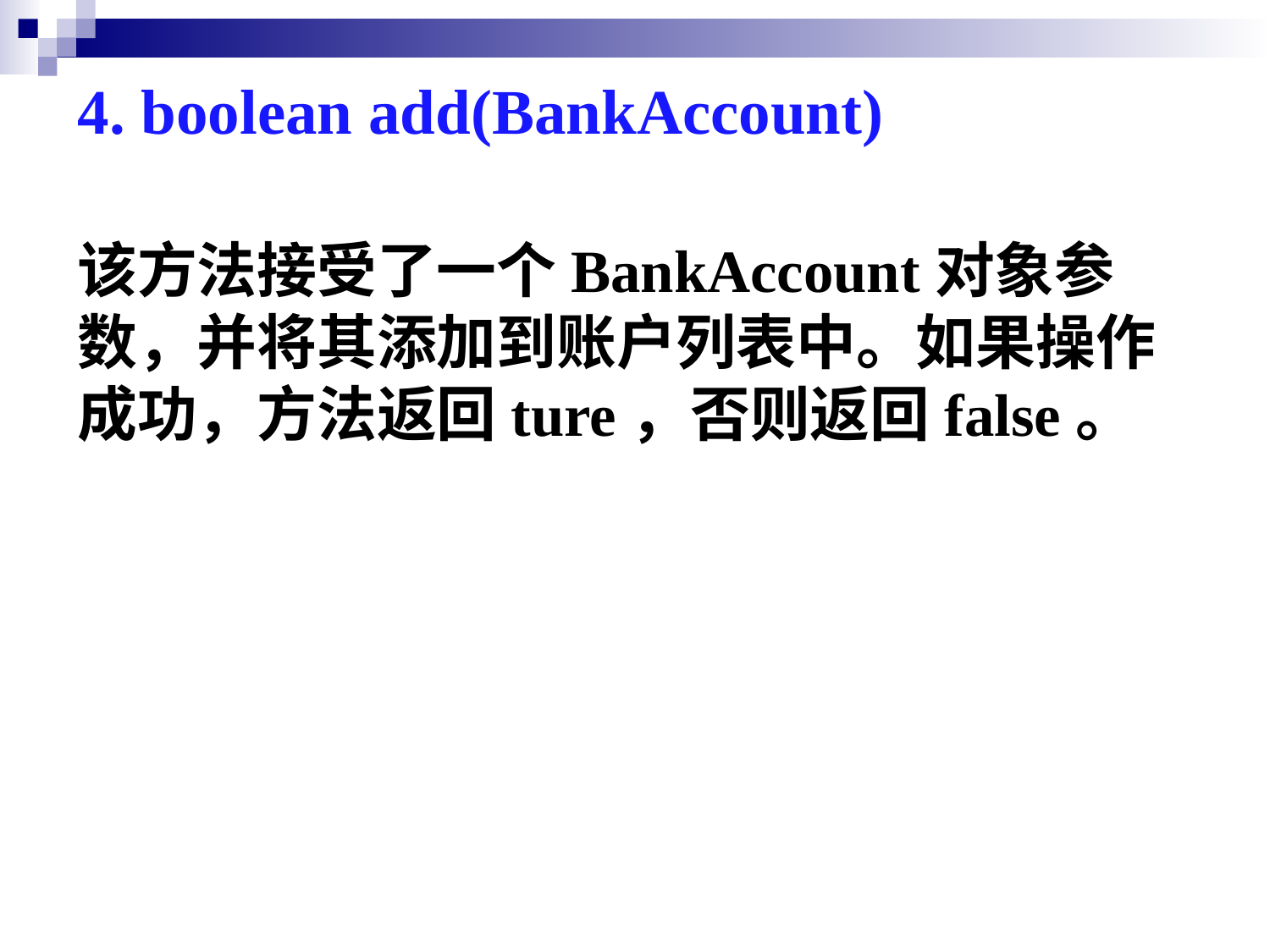

4. boolean add(BankAccount)
该方法接受了一个BankAccount对象参数，并将其添加到账户列表中。如果操作成功，方法返回ture，否则返回false。